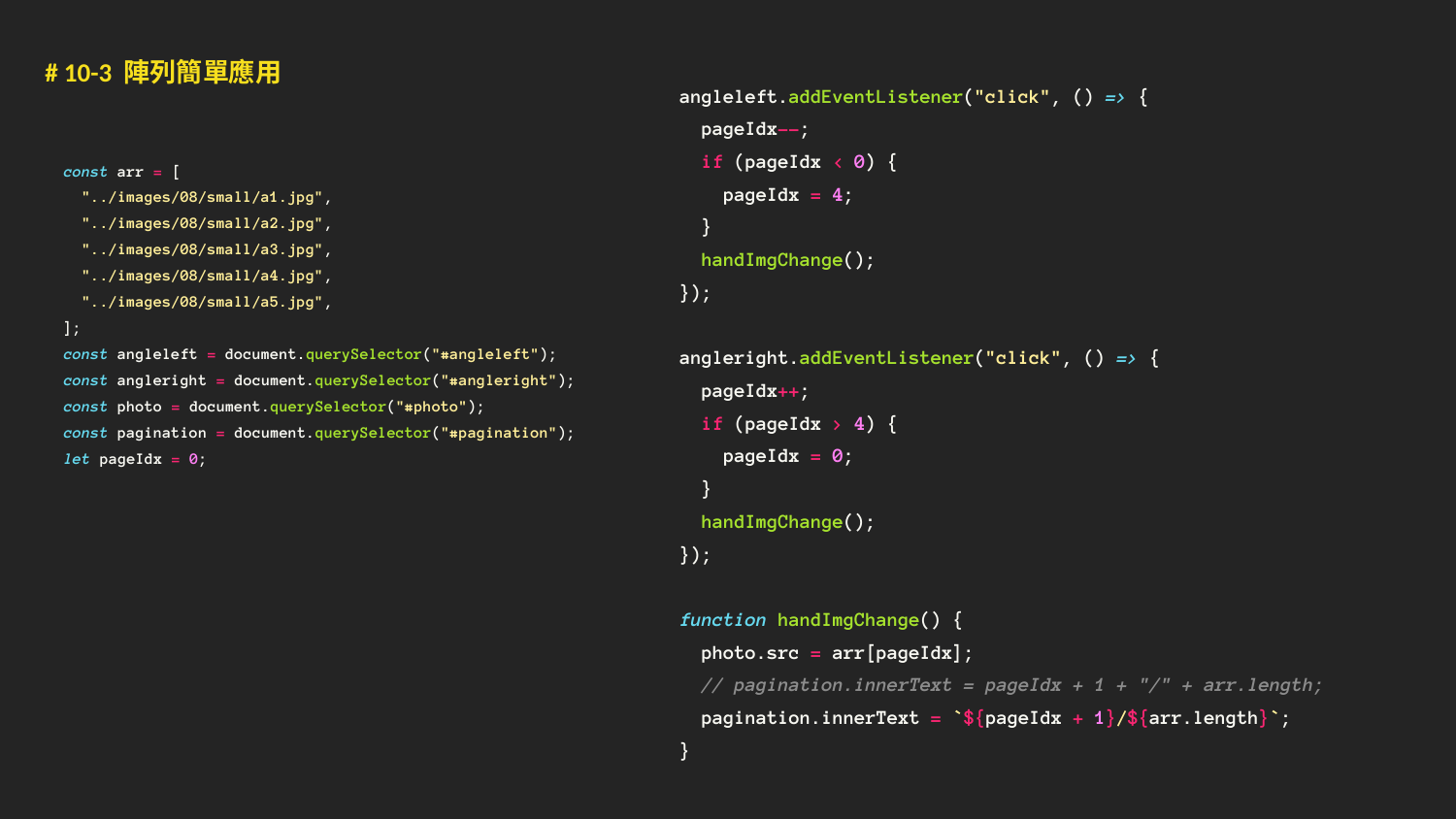

# 10-3 陣列簡單應用
angleleft.addEventListener("click", () => {
  pageIdx--;
  if (pageIdx < 0) {
    pageIdx = 4;
  }
  handImgChange();
});

angleright.addEventListener("click", () => {
  pageIdx++;
  if (pageIdx > 4) {
    pageIdx = 0;
  }
  handImgChange();
});

function handImgChange() {
  photo.src = arr[pageIdx];
  // pagination.innerText = pageIdx + 1 + "/" + arr.length;
  pagination.innerText = `${pageIdx + 1}/${arr.length}`;
}
const arr = [
  "../images/08/small/a1.jpg",
  "../images/08/small/a2.jpg",
  "../images/08/small/a3.jpg",
  "../images/08/small/a4.jpg",
  "../images/08/small/a5.jpg",
];
const angleleft = document.querySelector("#angleleft");
const angleright = document.querySelector("#angleright");
const photo = document.querySelector("#photo");
const pagination = document.querySelector("#pagination");
let pageIdx = 0;